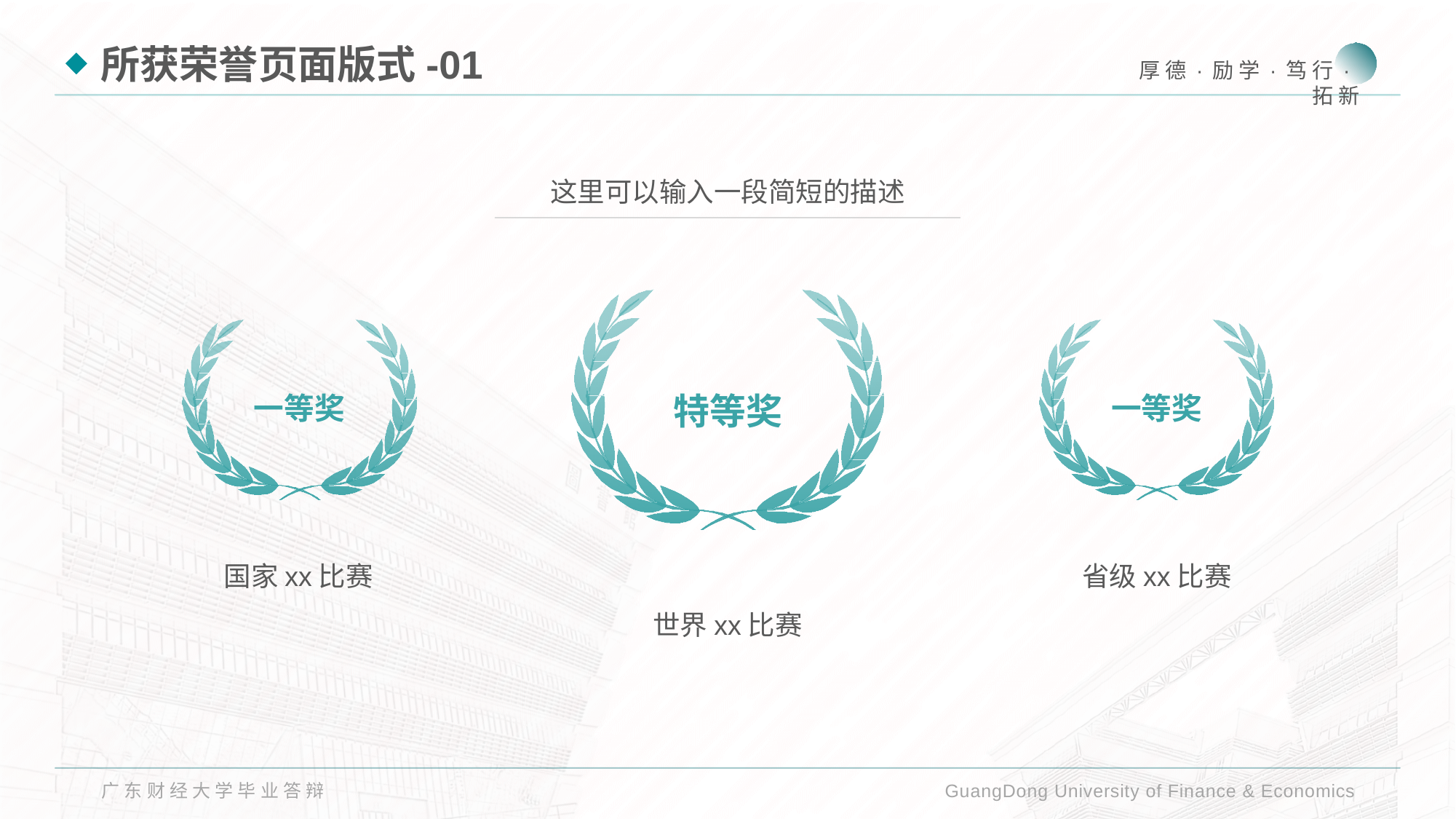

所获荣誉页面版式-01
这里可以输入一段简短的描述

特等奖
一等奖
一等奖
国家xx比赛
省级xx比赛
世界xx比赛